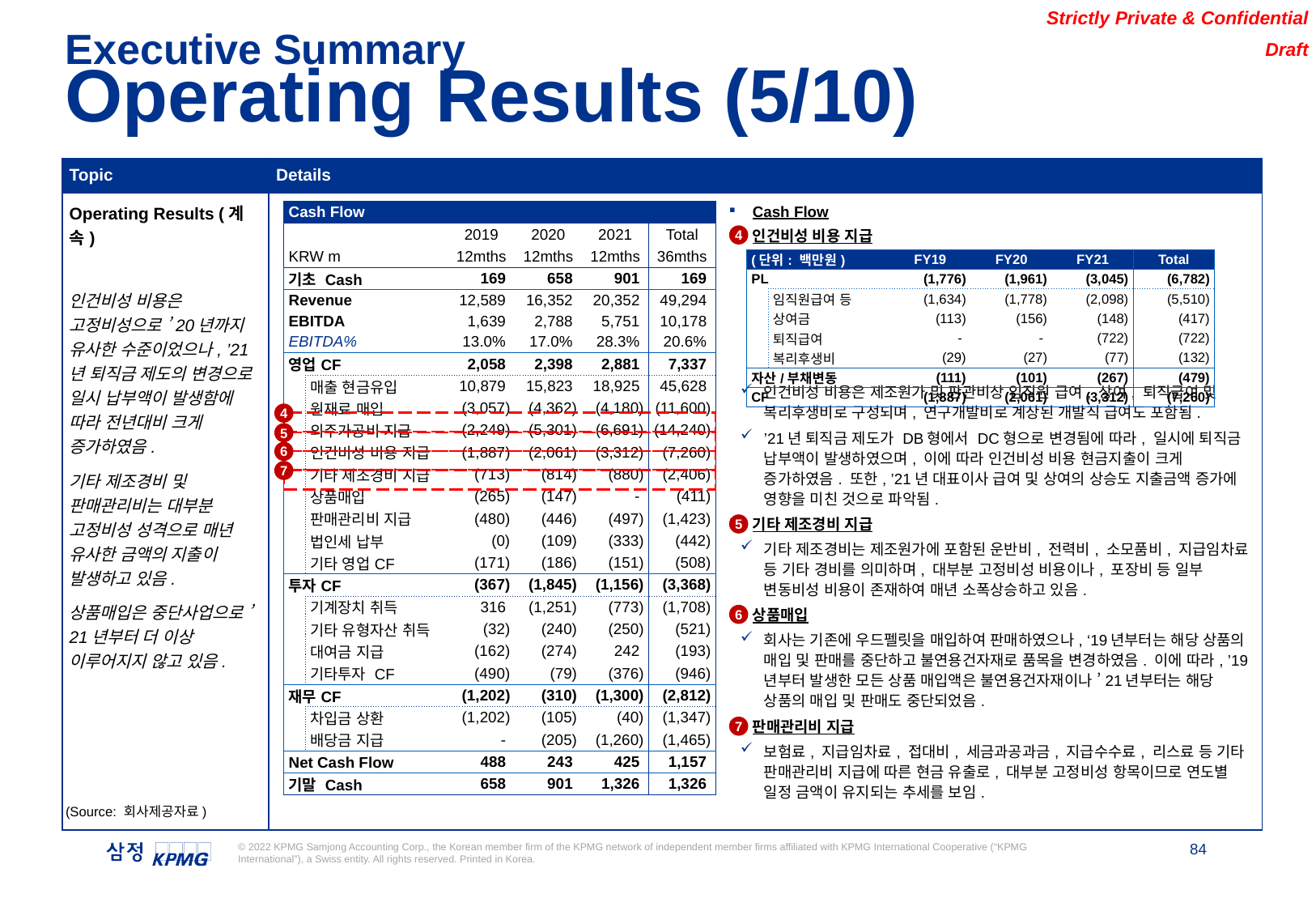

Executive Summary
Operating Results (5/10)
| Topic | Details |
| --- | --- |
| Operating Results (계속) 인건비성 비용은 고정비성으로 ’20년까지 유사한 수준이었으나, ’21년 퇴직금 제도의 변경으로 일시 납부액이 발생함에 따라 전년대비 크게 증가하였음. 기타 제조경비 및 판매관리비는 대부분 고정비성 성격으로 매년 유사한 금액의 지출이 발생하고 있음. 상품매입은 중단사업으로 ’21년부터 더 이상 이루어지지 않고 있음. | Cash Flow 인건비성 비용 지급 인건비성 비용은 제조원가 및 판관비상 임직원 급여, 상여, 퇴직급여 및 복리후생비로 구성되며, 연구개발비로 계상된 개발직 급여도 포함됨. ’21년 퇴직금 제도가 DB형에서 DC형으로 변경됨에 따라, 일시에 퇴직금 납부액이 발생하였으며, 이에 따라 인건비성 비용 현금지출이 크게 증가하였음. 또한, ’21년 대표이사 급여 및 상여의 상승도 지출금액 증가에 영향을 미친 것으로 파악됨. 기타 제조경비 지급 기타 제조경비는 제조원가에 포함된 운반비, 전력비, 소모품비, 지급임차료 등 기타 경비를 의미하며, 대부분 고정비성 비용이나, 포장비 등 일부 변동비성 비용이 존재하여 매년 소폭상승하고 있음. 상품매입 회사는 기존에 우드펠릿을 매입하여 판매하였으나, ‘19년부터는 해당 상품의 매입 및 판매를 중단하고 불연용건자재로 품목을 변경하였음. 이에 따라, ’19년부터 발생한 모든 상품 매입액은 불연용건자재이나 ’21년부터는 해당 상품의 매입 및 판매도 중단되었음. 판매관리비 지급 보험료, 지급임차료, 접대비, 세금과공과금, 지급수수료, 리스료 등 기타 판매관리비 지급에 따른 현금 유출로, 대부분 고정비성 항목이므로 연도별 일정 금액이 유지되는 추세를 보임. |
| Cash Flow |  |  |  |  |  |  |
| --- | --- | --- | --- | --- | --- | --- |
|  |  |  | 2019 | 2020 | 2021 | Total |
| KRW m |  |  | 12mths | 12mths | 12mths | 36mths |
| 기초 Cash |  |  | 169 | 658 | 901 | 169 |
| Revenue |  |  | 12,589 | 16,352 | 20,352 | 49,294 |
| EBITDA |  |  | 1,639 | 2,788 | 5,751 | 10,178 |
| EBITDA% |  |  | 13.0% | 17.0% | 28.3% | 20.6% |
| 영업CF |  |  | 2,058 | 2,398 | 2,881 | 7,337 |
|  | 매출 현금유입 |  | 10,879 | 15,823 | 18,925 | 45,628 |
|  | 원재료 매입 |  | (3,057) | (4,362) | (4,180) | (11,600) |
|  | 외주가공비 지급 |  | (2,249) | (5,301) | (6,691) | (14,240) |
|  | 인건비성 비용 지급 |  | (1,887) | (2,061) | (3,312) | (7,260) |
|  | 기타 제조경비 지급 |  | (713) | (814) | (880) | (2,406) |
|  | 상품매입 |  | (265) | (147) | - | (411) |
|  | 판매관리비 지급 |  | (480) | (446) | (497) | (1,423) |
|  | 법인세 납부 |  | (0) | (109) | (333) | (442) |
|  | 기타 영업CF |  | (171) | (186) | (151) | (508) |
| 투자CF |  |  | (367) | (1,845) | (1,156) | (3,368) |
|  | 기계장치 취득 |  | 316 | (1,251) | (773) | (1,708) |
|  | 기타 유형자산 취득 |  | (32) | (240) | (250) | (521) |
|  | 대여금 지급 |  | (162) | (274) | 242 | (193) |
|  | 기타투자 CF |  | (490) | (79) | (376) | (946) |
| 재무CF |  |  | (1,202) | (310) | (1,300) | (2,812) |
|  | 차입금 상환 |  | (1,202) | (105) | (40) | (1,347) |
|  | 배당금 지급 |  | - | (205) | (1,260) | (1,465) |
| Net Cash Flow |  |  | 488 | 243 | 425 | 1,157 |
| 기말 Cash |  |  | 658 | 901 | 1,326 | 1,326 |
4
| (단위: 백만원) |  |  | FY19 | FY20 | FY21 | Total |
| --- | --- | --- | --- | --- | --- | --- |
| PL |  |  | (1,776) | (1,961) | (3,045) | (6,782) |
|  | 임직원급여 등 |  | (1,634) | (1,778) | (2,098) | (5,510) |
|  | 상여금 |  | (113) | (156) | (148) | (417) |
|  | 퇴직급여 |  | - | - | (722) | (722) |
|  | 복리후생비 |  | (29) | (27) | (77) | (132) |
| 자산/부채변동 |  |  | (111) | (101) | (267) | (479) |
| CF |  |  | (1,887) | (2,061) | (3,312) | (7,260) |
4

5

6

7

5
6
7
(Source: 회사제공자료)